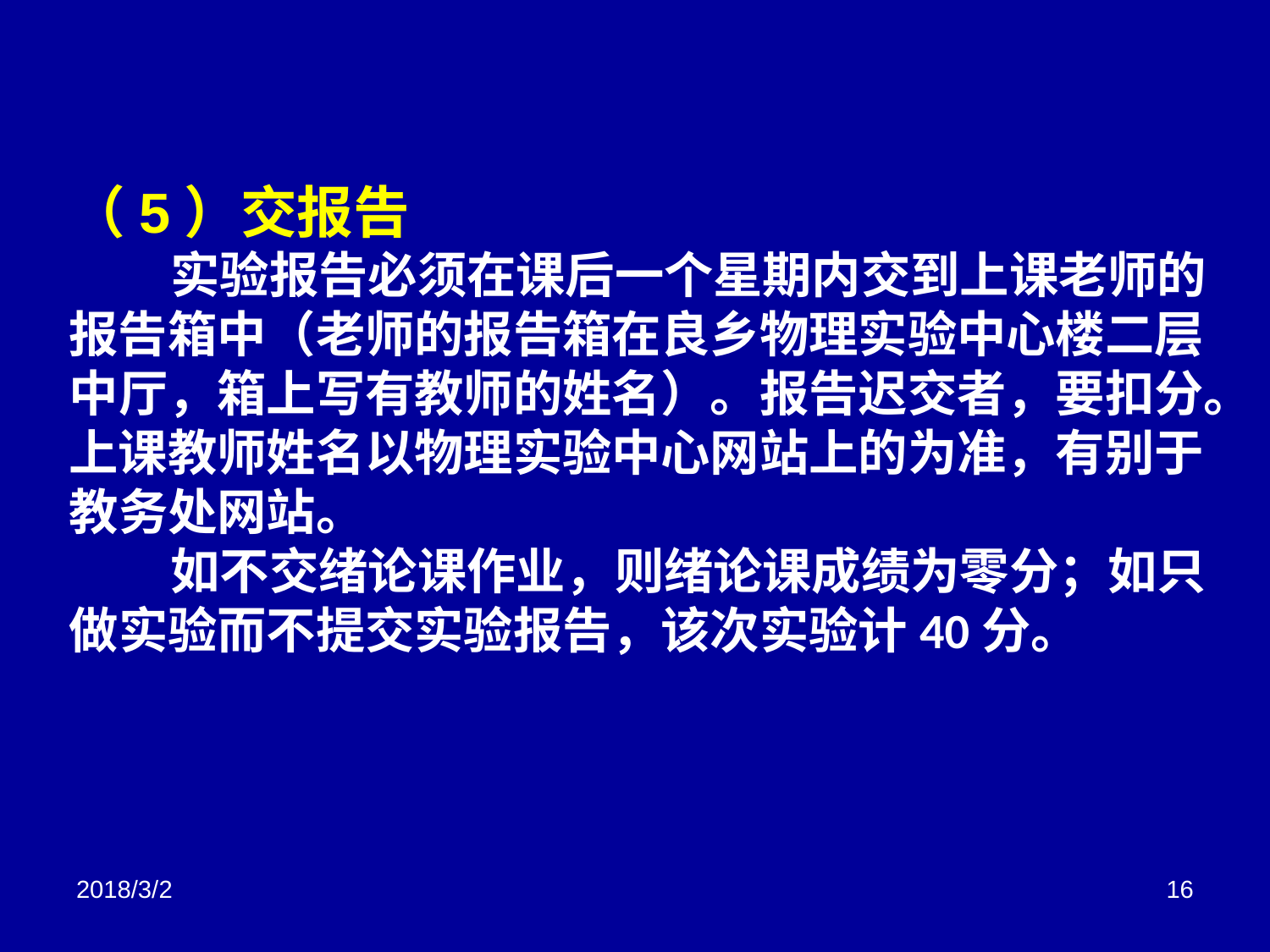

（5）交报告
        实验报告必须在课后一个星期内交到上课老师的报告箱中（老师的报告箱在良乡物理实验中心楼二层中厅，箱上写有教师的姓名）。报告迟交者，要扣分。上课教师姓名以物理实验中心网站上的为准，有别于教务处网站。
        如不交绪论课作业，则绪论课成绩为零分；如只做实验而不提交实验报告，该次实验计40分。
2018/3/2
16